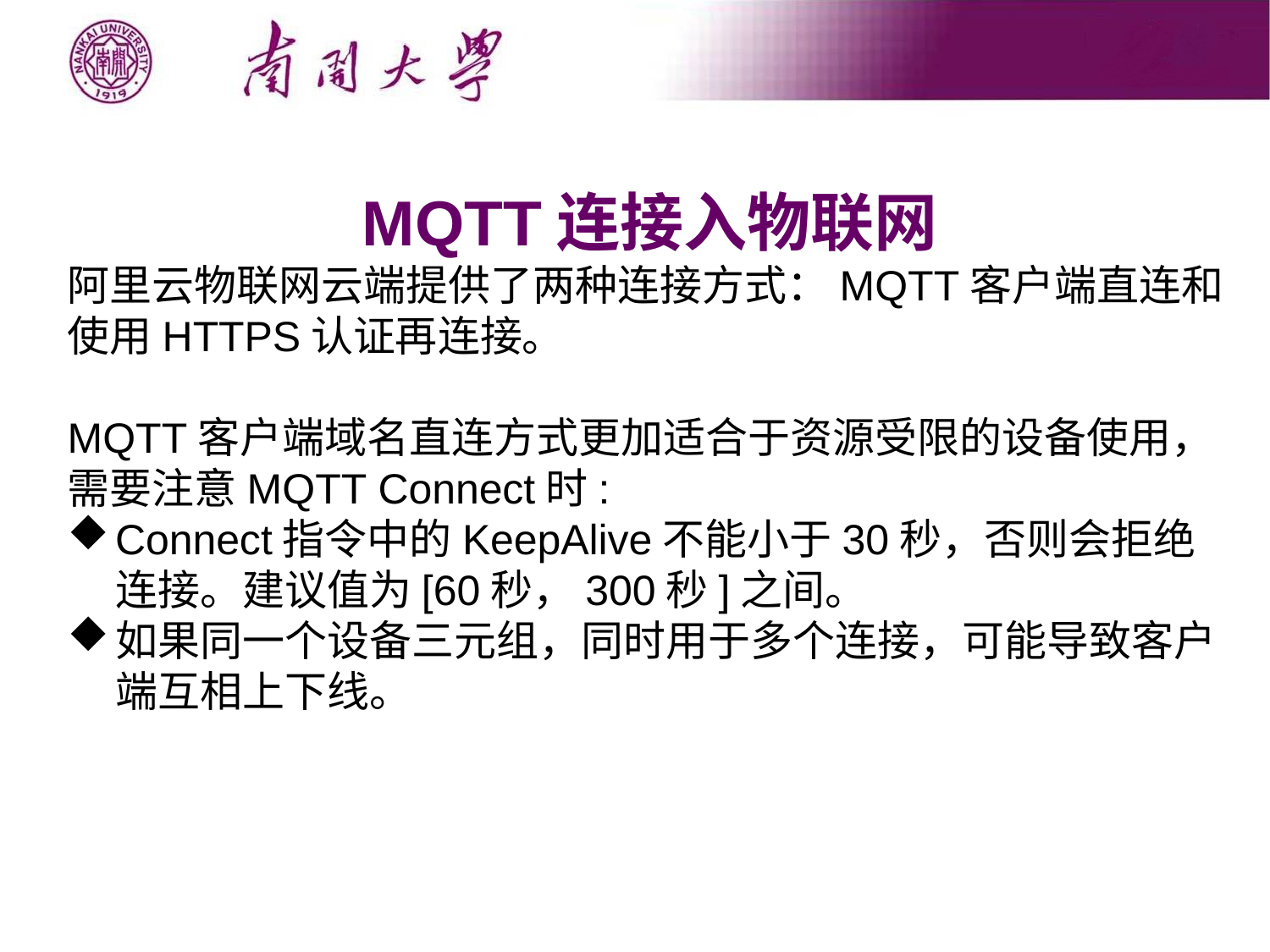

MQTT连接入物联网
阿里云物联网云端提供了两种连接方式：MQTT客户端直连和使用HTTPS认证再连接。

MQTT客户端域名直连方式更加适合于资源受限的设备使用，需要注意MQTT Connect时:
Connect指令中的KeepAlive不能小于30秒，否则会拒绝连接。建议值为[60秒，300秒]之间。
如果同一个设备三元组，同时用于多个连接，可能导致客户端互相上下线。